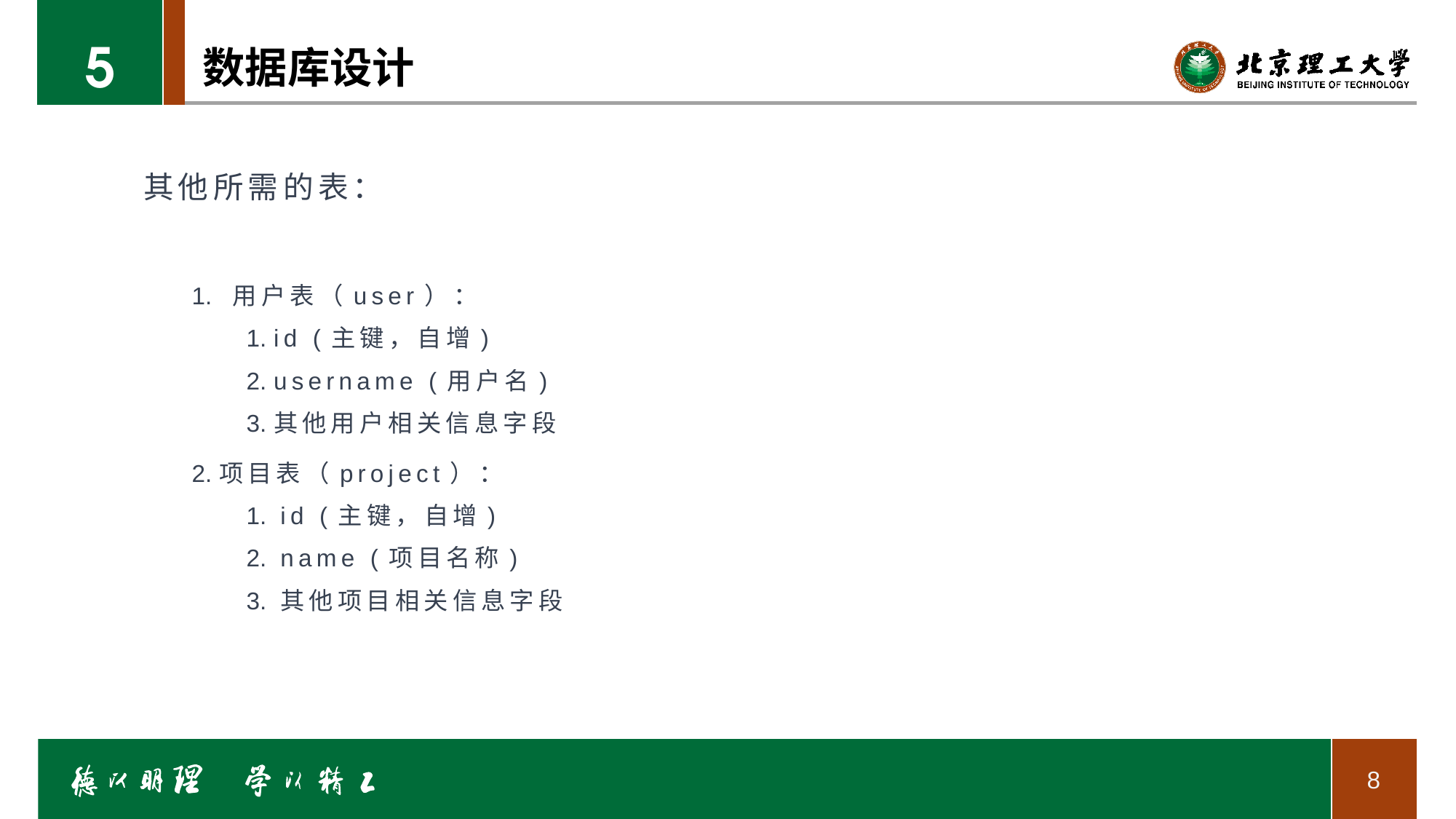

5
# 数据库设计
其他所需的表：
用户表（user）：
id (主键，自增)
username (用户名)
其他用户相关信息字段
项目表（project）：
id (主键，自增)
name (项目名称)
其他项目相关信息字段